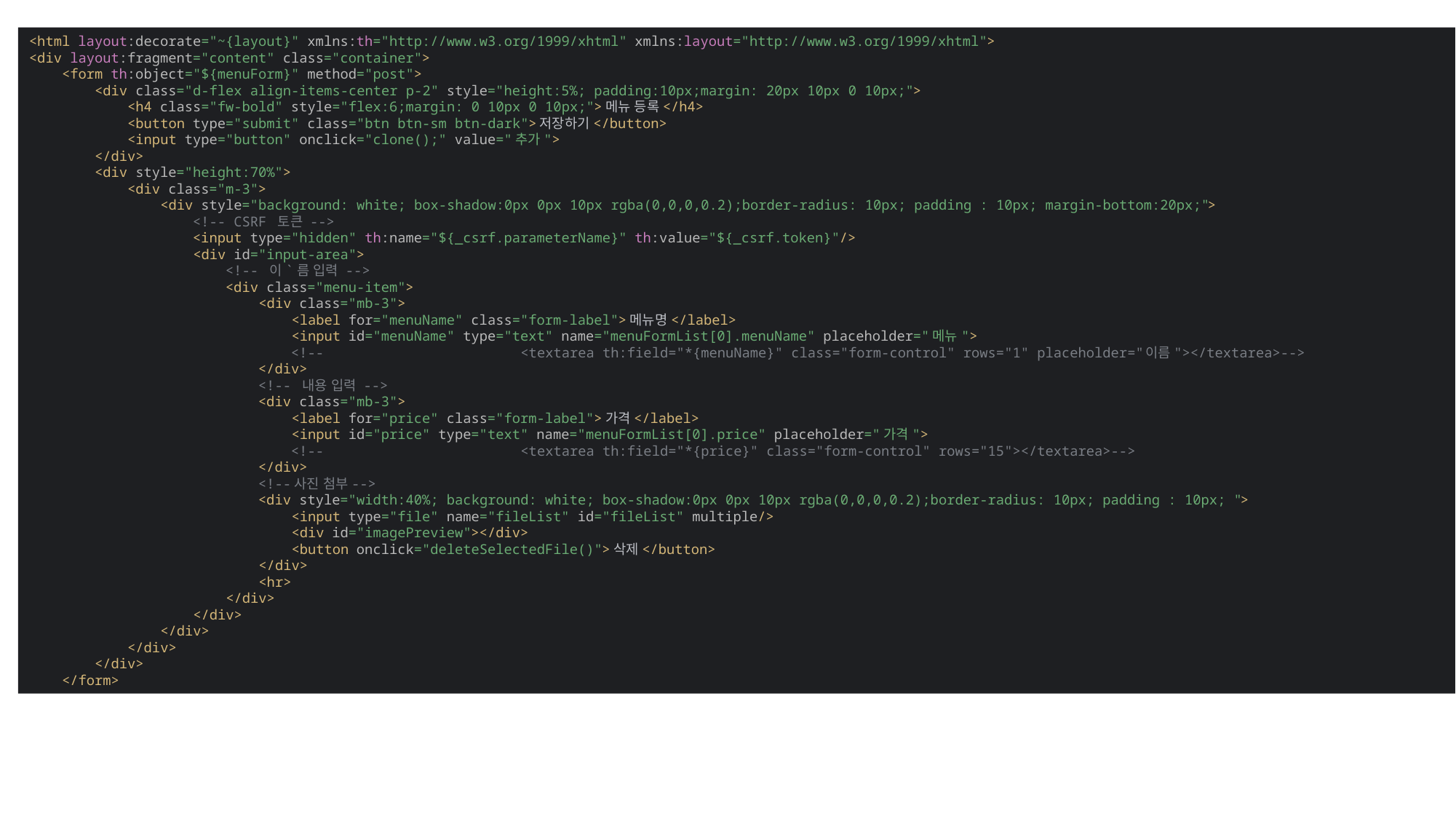

<html layout:decorate="~{layout}" xmlns:th="http://www.w3.org/1999/xhtml" xmlns:layout="http://www.w3.org/1999/xhtml">
<div layout:fragment="content" class="container">
    <form th:object="${menuForm}" method="post">
        <div class="d-flex align-items-center p-2" style="height:5%; padding:10px;margin: 20px 10px 0 10px;">
            <h4 class="fw-bold" style="flex:6;margin: 0 10px 0 10px;">메뉴 등록</h4>
            <button type="submit" class="btn btn-sm btn-dark">저장하기</button>
            <input type="button" onclick="clone();" value="추가">
        </div>
        <div style="height:70%">
            <div class="m-3">
                <div style="background: white; box-shadow:0px 0px 10px rgba(0,0,0,0.2);border-radius: 10px; padding : 10px; margin-bottom:20px;">
                    <!-- CSRF 토큰 -->
                    <input type="hidden" th:name="${_csrf.parameterName}" th:value="${_csrf.token}"/>
                    <div id="input-area">
                        <!-- 이`름 입력 -->
                        <div class="menu-item">
                            <div class="mb-3">
                                <label for="menuName" class="form-label">메뉴명</label>
                                <input id="menuName" type="text" name="menuFormList[0].menuName" placeholder="메뉴">
                                <!--                        <textarea th:field="*{menuName}" class="form-control" rows="1" placeholder="이름"></textarea>-->
                            </div>
                            <!-- 내용 입력 -->
                            <div class="mb-3">
                                <label for="price" class="form-label">가격</label>
                                <input id="price" type="text" name="menuFormList[0].price" placeholder="가격">
                                <!--                        <textarea th:field="*{price}" class="form-control" rows="15"></textarea>-->
                            </div>
                            <!--사진 첨부-->
                            <div style="width:40%; background: white; box-shadow:0px 0px 10px rgba(0,0,0,0.2);border-radius: 10px; padding : 10px; ">
                                <input type="file" name="fileList" id="fileList" multiple/>
                                <div id="imagePreview"></div>
                                <button onclick="deleteSelectedFile()">삭제</button>
                            </div>
                            <hr>
                        </div>
                    </div>
                </div>
            </div>
        </div>
    </form>